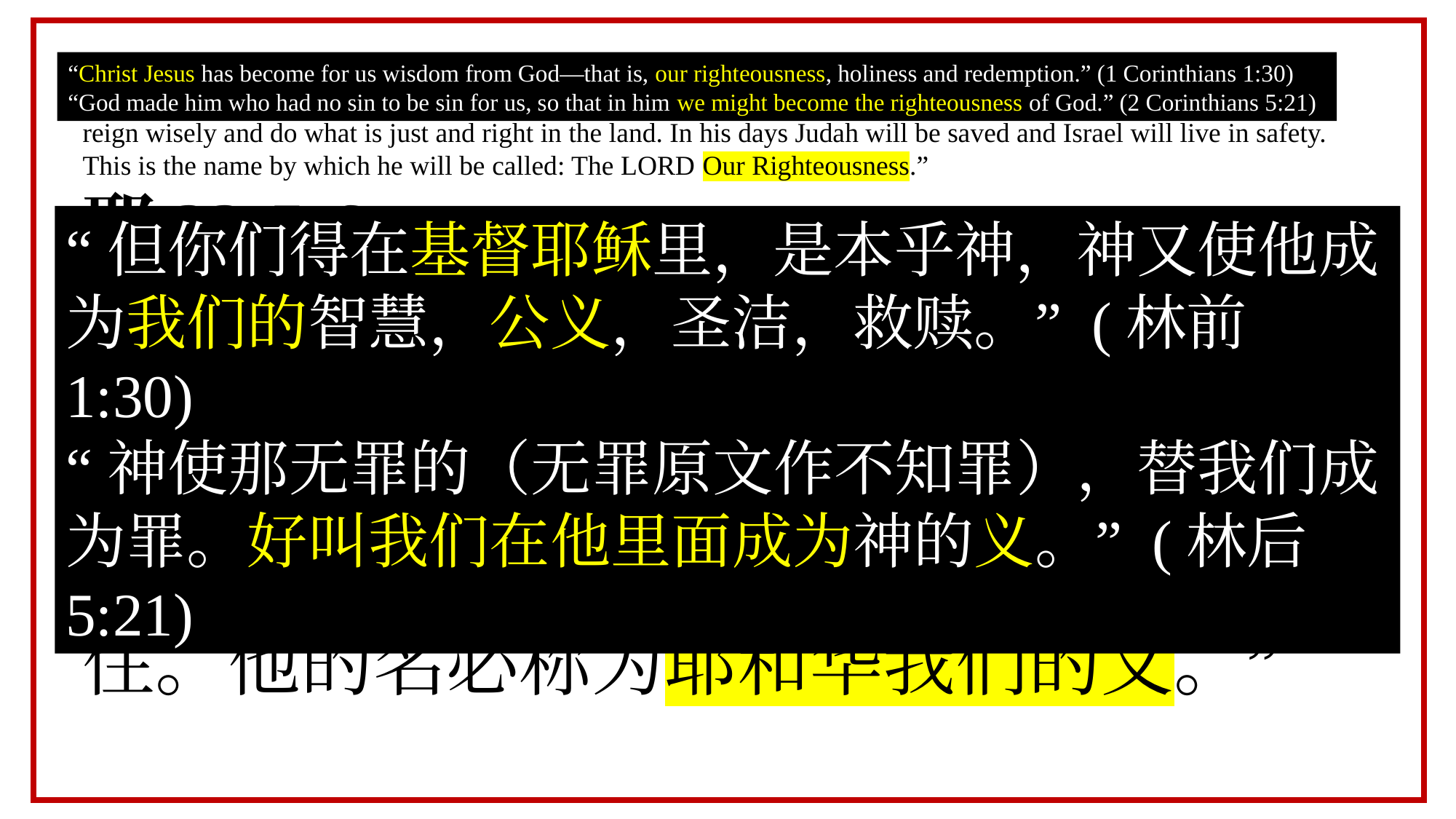

Jeremiah 23:5-6
“The days are coming,” declares the LORD, “when I will raise up to David a righteous Branch, a King who will reign wisely and do what is just and right in the land. In his days Judah will be saved and Israel will live in safety. This is the name by which he will be called: The LORD Our Righteousness.”
耶23:5-6
“耶和华说，日子将到，我要给大卫兴起一个公义的苗裔。他必掌王权，行事有智慧，在地上施行公平和公义。在他的日子，犹大必得救，以色列也安然居住。他的名必称为耶和华我们的义。”

“Christ Jesus has become for us wisdom from God—that is, our righteousness, holiness and redemption.” (1 Corinthians 1:30)
“God made him who had no sin to be sin for us, so that in him we might become the righteousness of God.” (2 Corinthians 5:21)
“但你们得在基督耶稣里，是本乎神，神又使他成为我们的智慧，公义，圣洁，救赎。” (林前1:30)
“神使那无罪的（无罪原文作不知罪），替我们成为罪。好叫我们在他里面成为神的义。” (林后5:21)